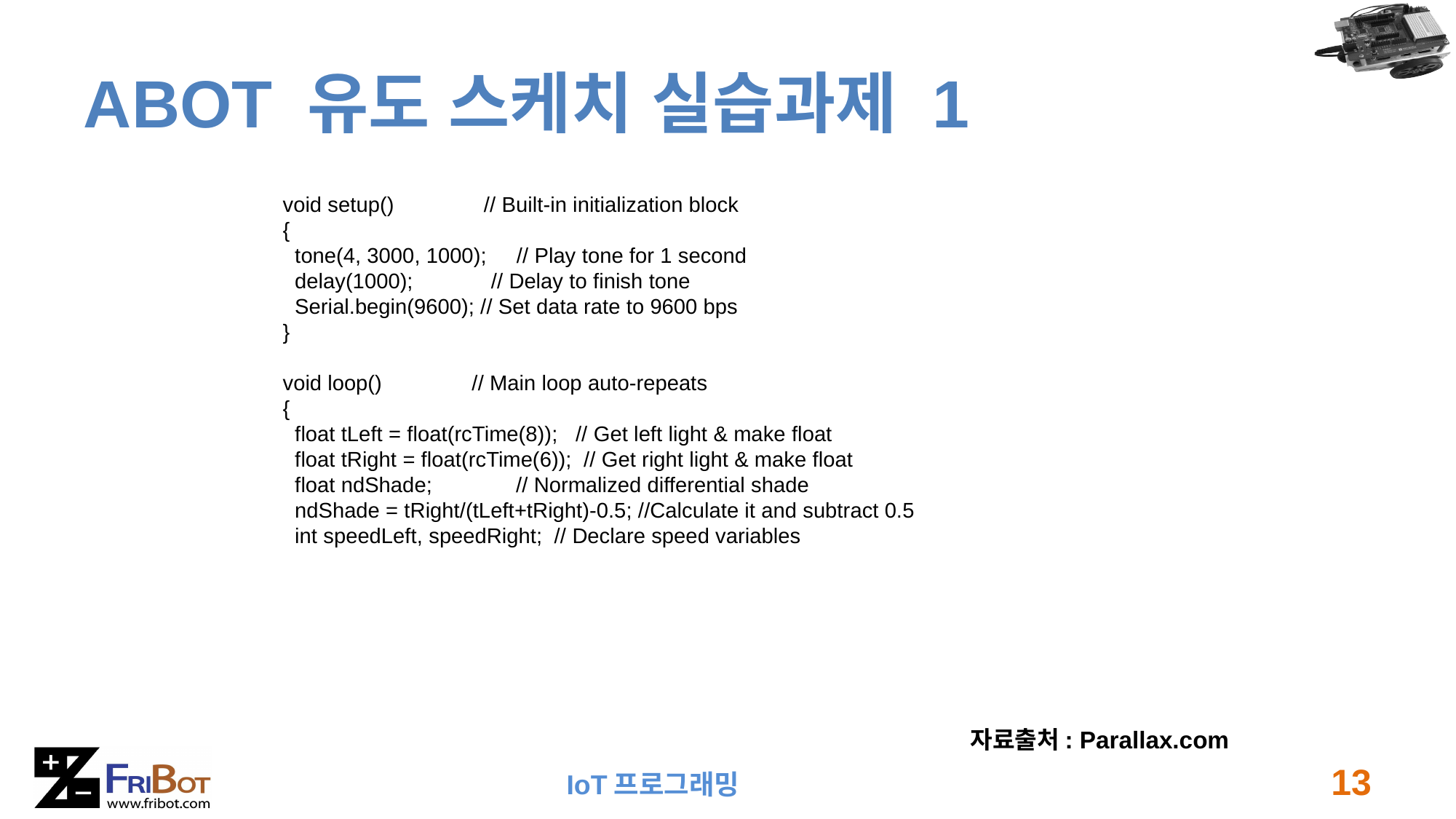

# ABOT 유도 스케치 실습과제 1
void setup()               // Built-in initialization block
{
  tone(4, 3000, 1000);     // Play tone for 1 second
  delay(1000);             // Delay to finish tone
  Serial.begin(9600); // Set data rate to 9600 bps
}

void loop()               // Main loop auto-repeats
{
  float tLeft = float(rcTime(8));   // Get left light & make float
  float tRight = float(rcTime(6));  // Get right light & make float
  float ndShade;              // Normalized differential shade
  ndShade = tRight/(tLeft+tRight)-0.5; //Calculate it and subtract 0.5
  int speedLeft, speedRight;  // Declare speed variables
자료출처: Parallax.com
13